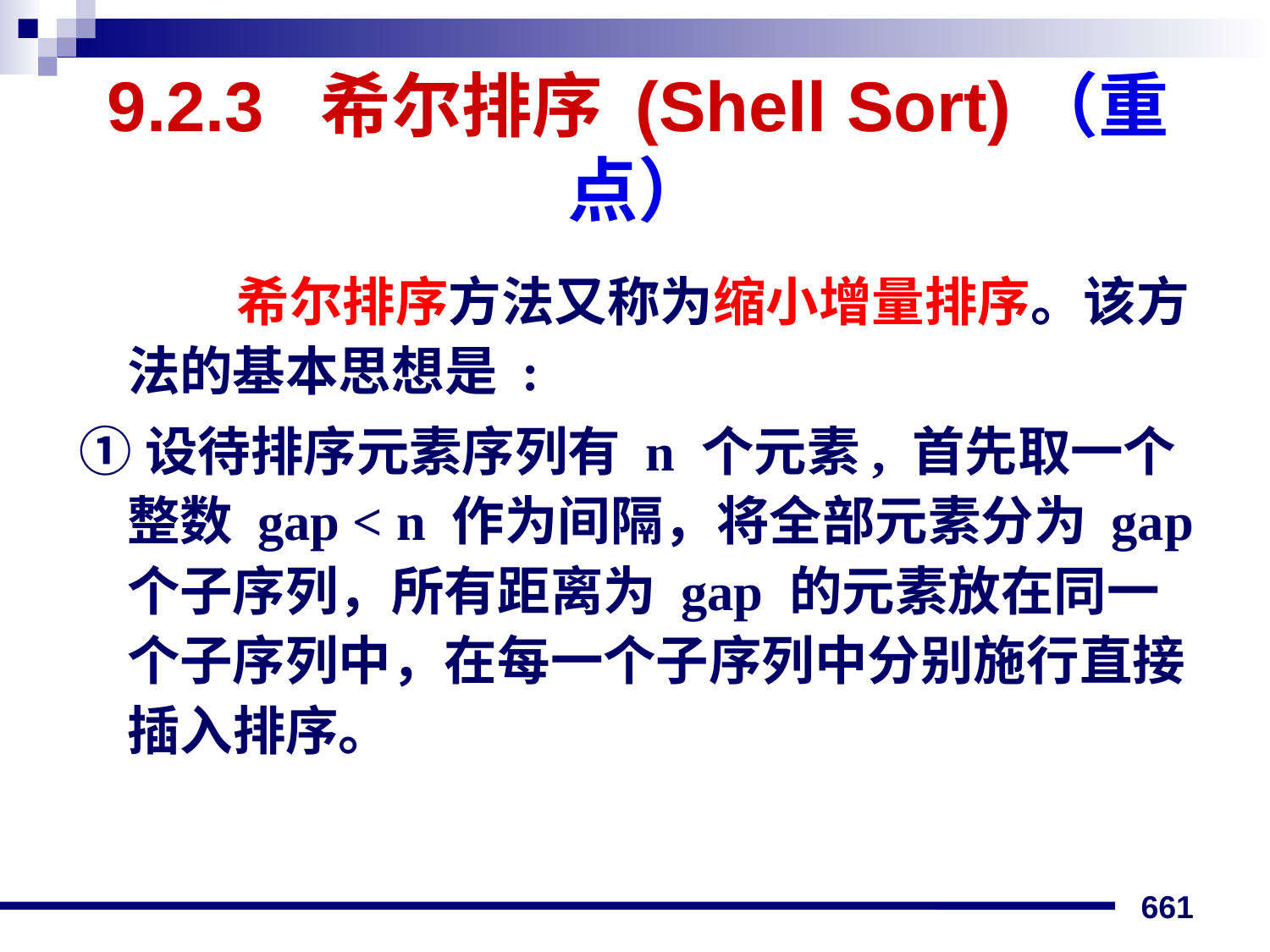

# 9.2.3  希尔排序 (Shell Sort)（重点）

            希尔排序方法又称为缩小增量排序。该方法的基本思想是 :
①设待排序元素序列有 n 个元素, 首先取一个整数 gap < n 作为间隔，将全部元素分为 gap 个子序列，所有距离为 gap 的元素放在同一个子序列中，在每一个子序列中分别施行直接插入排序。
661